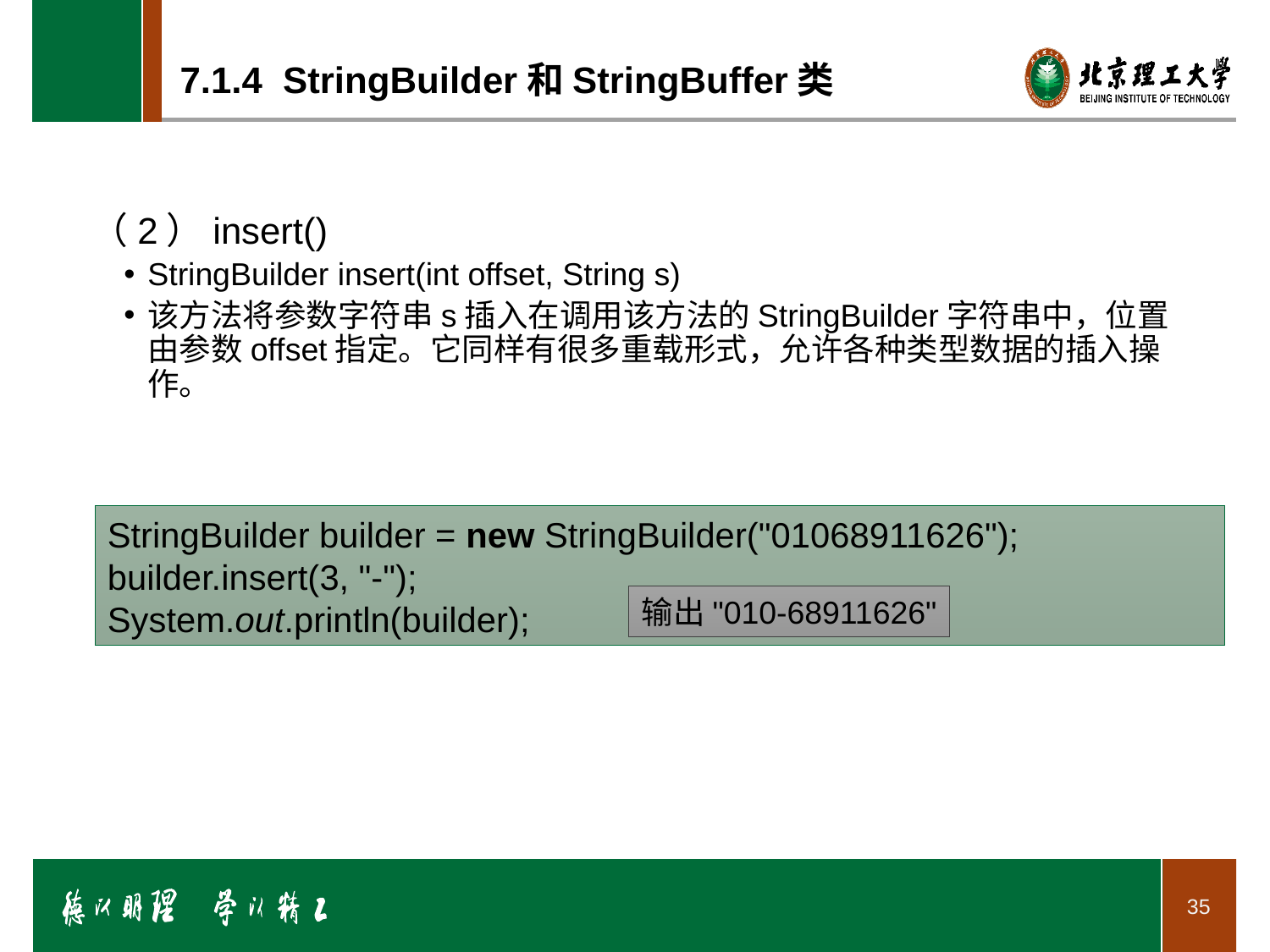

# 7.1.4  StringBuilder和StringBuffer类
（2）insert()
StringBuilder insert(int offset, String s)
该方法将参数字符串s插入在调用该方法的StringBuilder字符串中，位置由参数offset指定。它同样有很多重载形式，允许各种类型数据的插入操作。

StringBuilder builder = new StringBuilder("01068911626");
builder.insert(3, "-");
System.out.println(builder);
输出"010-68911626"